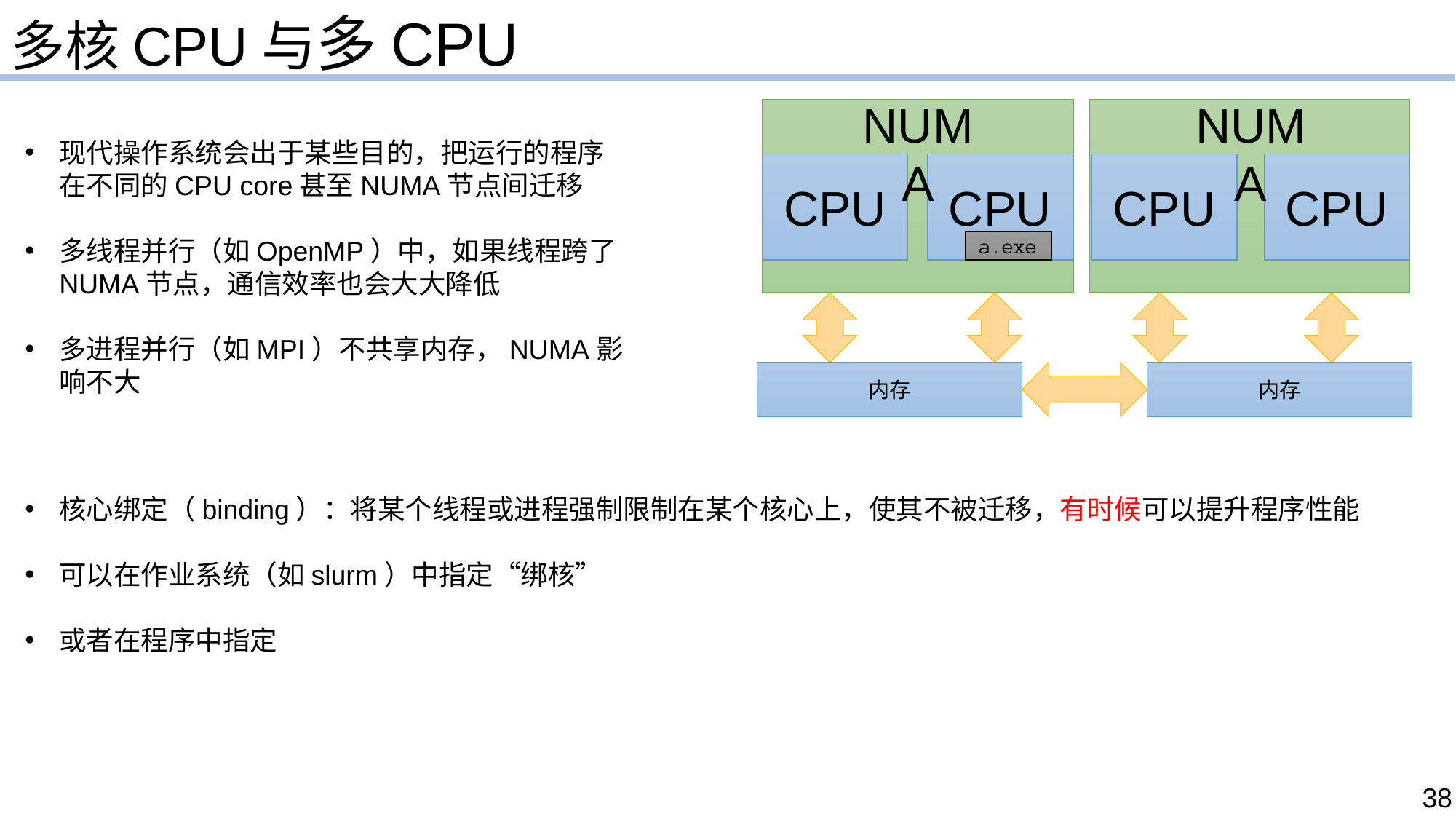

多核CPU与多CPU
NUMA
NUMA

CPU

CPU

CPU

CPU

内存

内存
现代操作系统会出于某些目的，把运行的程序在不同的CPU core甚至NUMA节点间迁移

多线程并行（如OpenMP）中，如果线程跨了NUMA节点，通信效率也会大大降低

多进程并行（如MPI）不共享内存，NUMA影响不大
a.exe
核心绑定（binding）：将某个线程或进程强制限制在某个核心上，使其不被迁移，有时候可以提升程序性能

可以在作业系统（如slurm）中指定“绑核”

或者在程序中指定
38